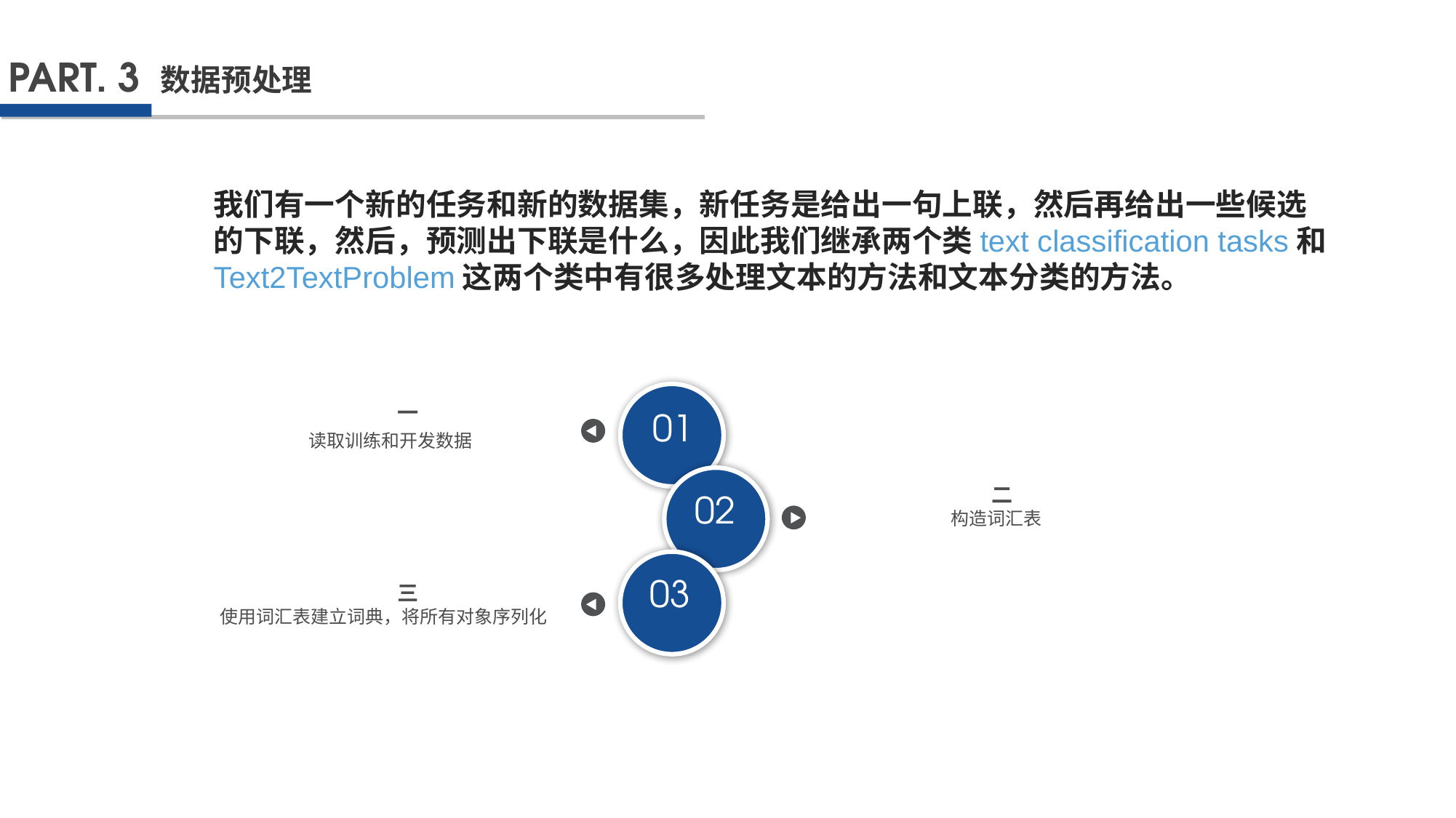

PART. 3
数据预处理

我们有一个新的任务和新的数据集，新任务是给出一句上联，然后再给出一些候选
的下联，然后，预测出下联是什么，因此我们继承两个类text classification tasks和
Text2TextProblem这两个类中有很多处理文本的方法和文本分类的方法。

一
读取训练和开发数据
01

二
构造词汇表
02

03
三
使用词汇表建立词典，将所有对象序列化

04